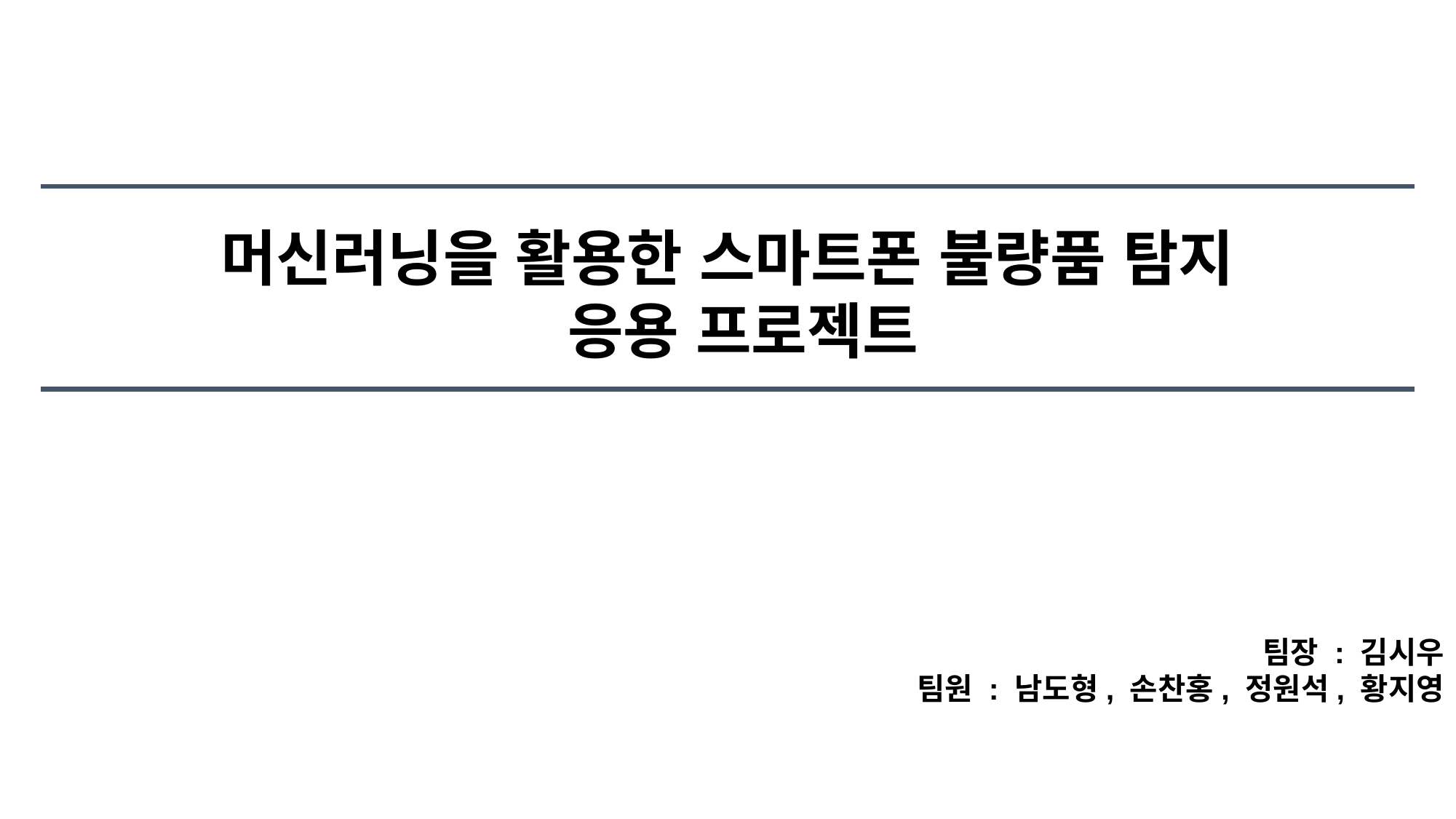

머신러닝을 활용한 스마트폰 불량품 탐지
 응용 프로젝트

팀장 : 김시우
팀원 : 남도형, 손찬홍, 정원석, 황지영